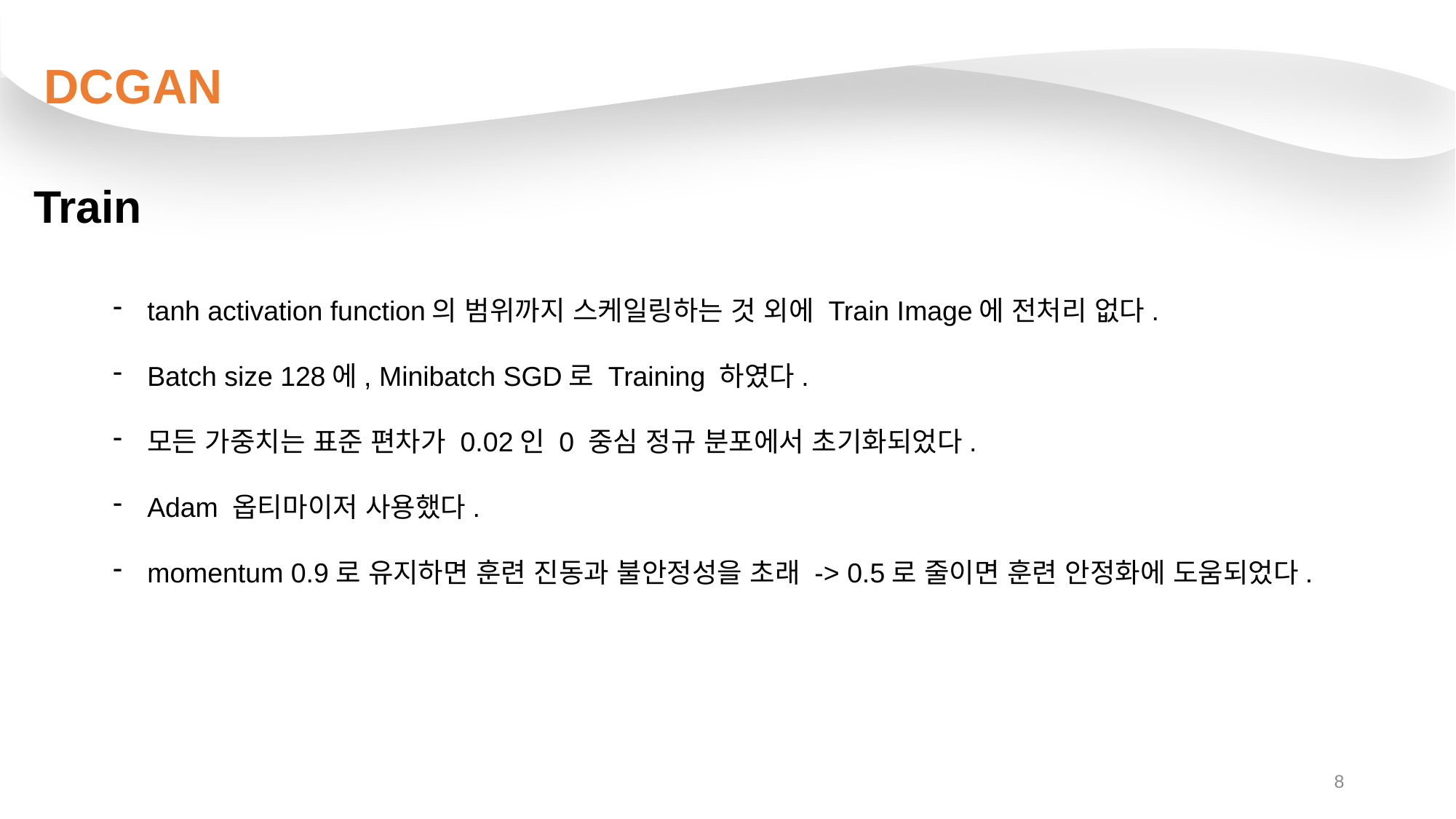

DCGAN

Train

tanh activation function의 범위까지 스케일링하는 것 외에 Train Image에 전처리 없다.

Batch size 128에, Minibatch SGD로 Training 하였다.

모든 가중치는 표준 편차가 0.02인 0 중심 정규 분포에서 초기화되었다.

Adam 옵티마이저 사용했다.

momentum 0.9로 유지하면 훈련 진동과 불안정성을 초래 -> 0.5로 줄이면 훈련 안정화에 도움되었다.
8